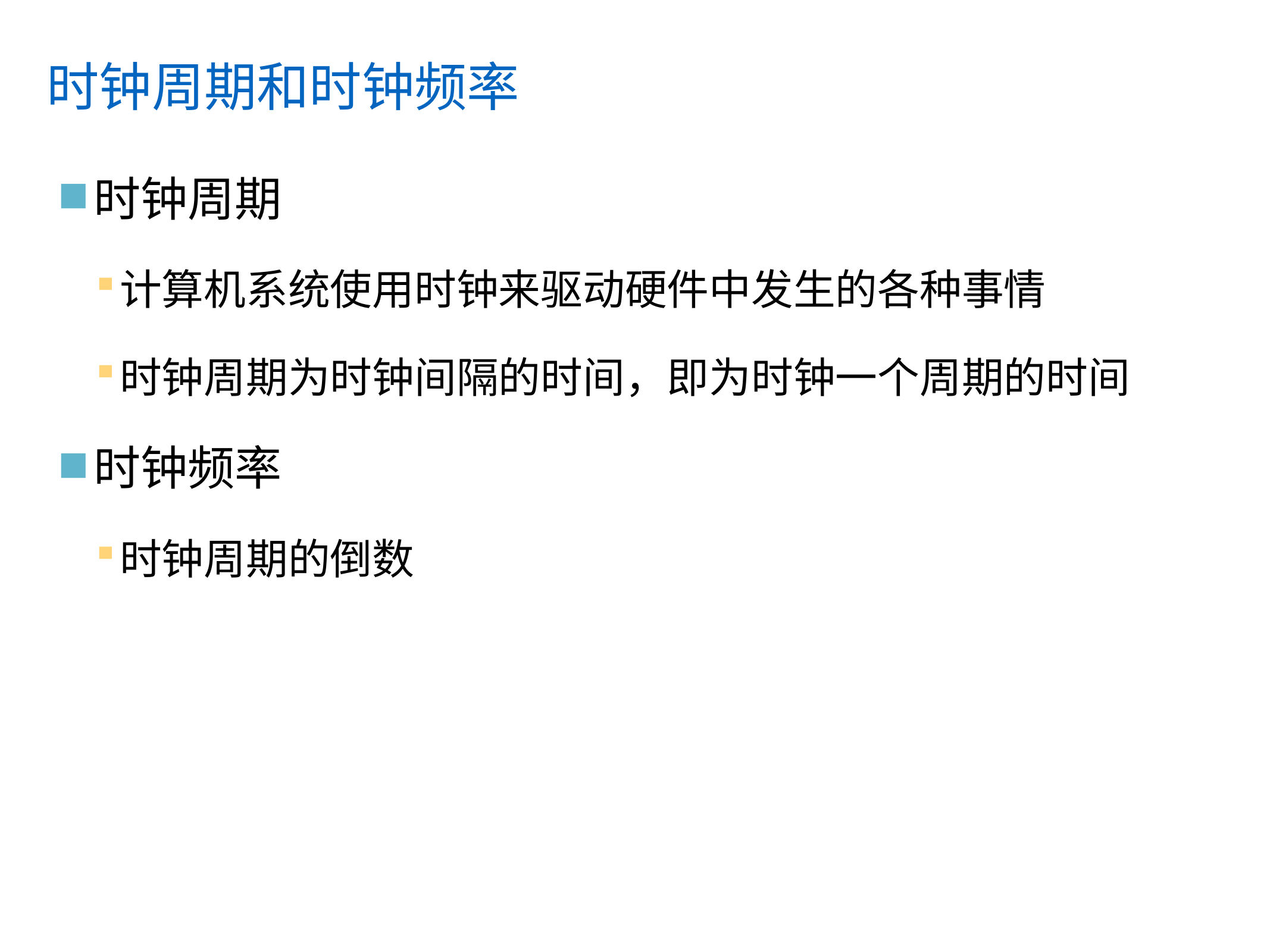

# 时钟周期和时钟频率
时钟周期
计算机系统使用时钟来驱动硬件中发生的各种事情
时钟周期为时钟间隔的时间，即为时钟一个周期的时间
时钟频率
时钟周期的倒数
45